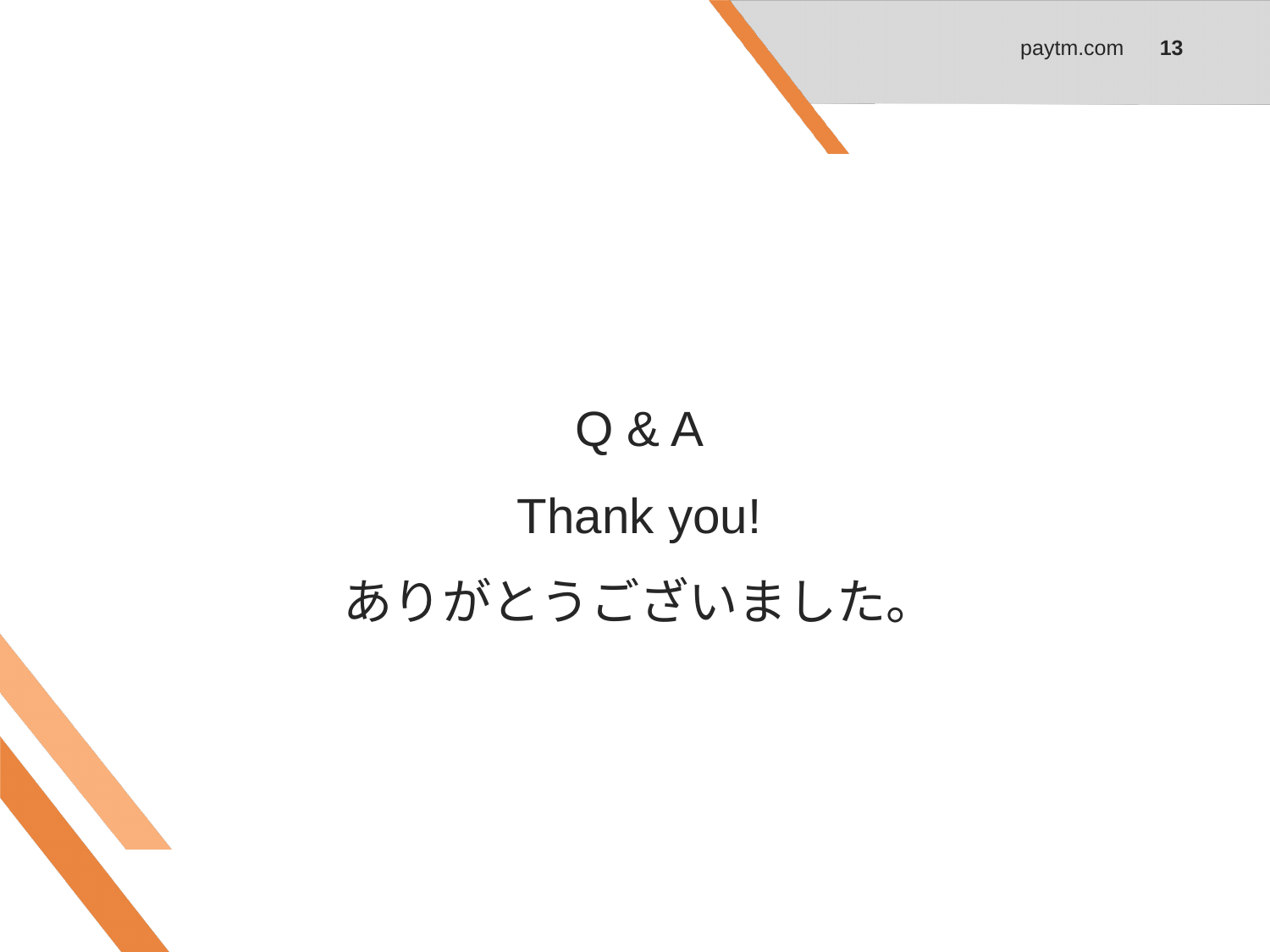

paytm.com
13
Q & A
Thank you!
ありがとうございました。